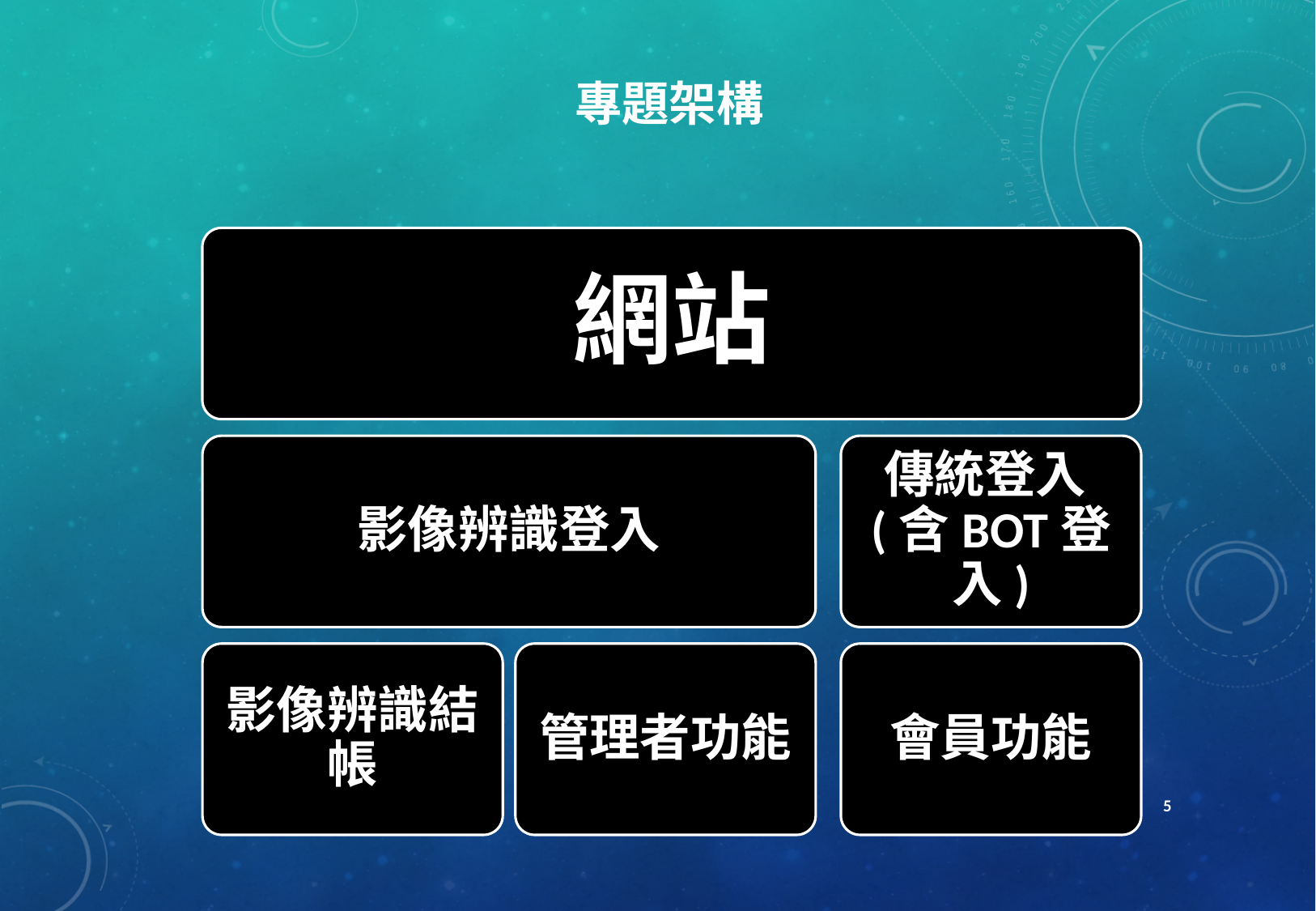

# 專題架構

網站

影像辨識登入
傳統登入(含BOT登入)

影像辨識結帳
管理者功能
會員功能
5